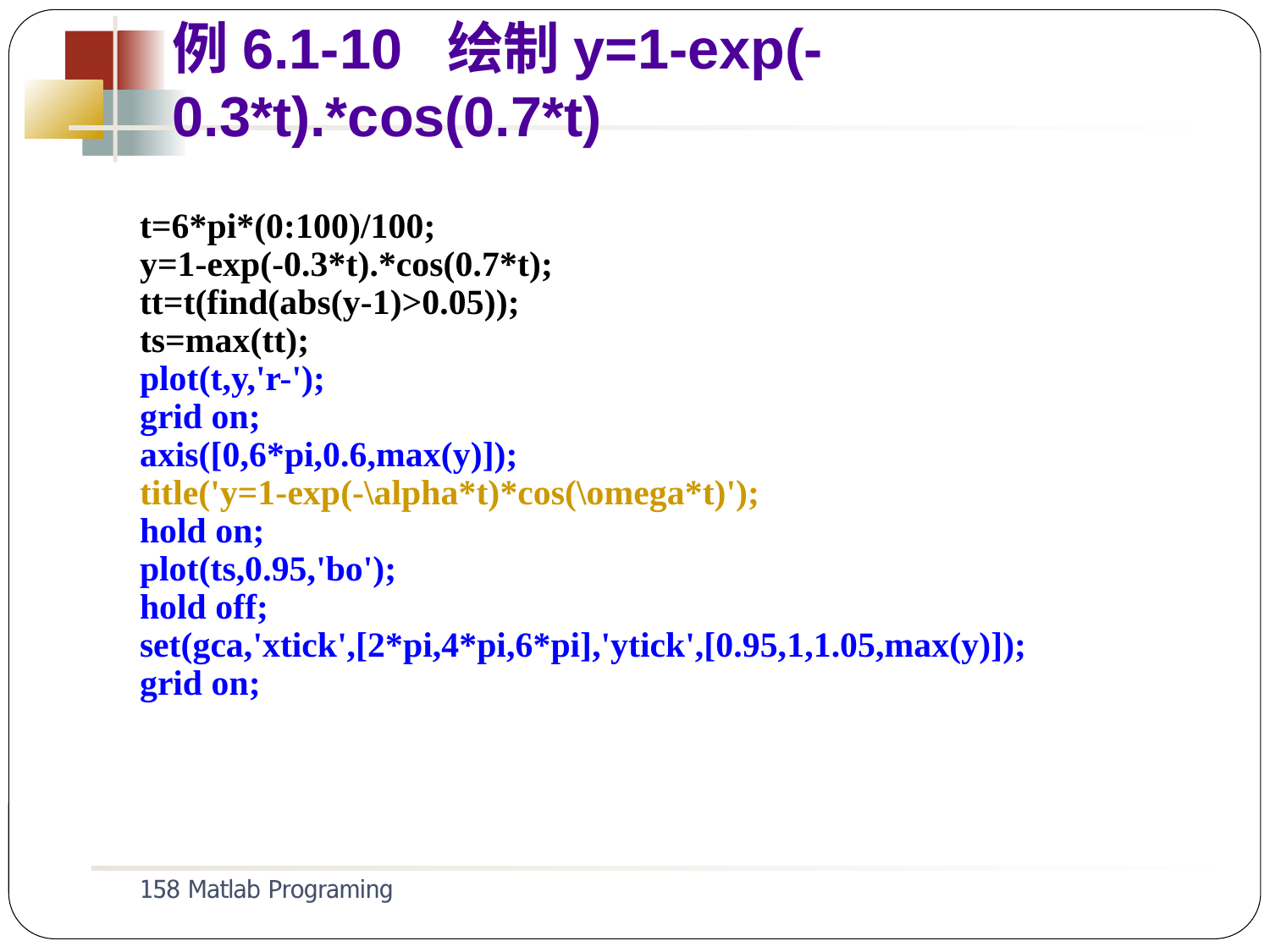

t=6*pi*(0:100)/100;
y=1-exp(-0.3*t).*cos(0.7*t);
tt=t(find(abs(y-1)>0.05));
ts=max(tt);
plot(t,y,'r-');
grid on;
axis([0,6*pi,0.6,max(y)]);
title('y=1-exp(-\alpha*t)*cos(\omega*t)');
hold on;
plot(ts,0.95,'bo');
hold off;
set(gca,'xtick',[2*pi,4*pi,6*pi],'ytick',[0.95,1,1.05,max(y)]);
grid on;
例6.1-10  绘制y=1-exp(-0.3*t).*cos(0.7*t)
158 Matlab Programing